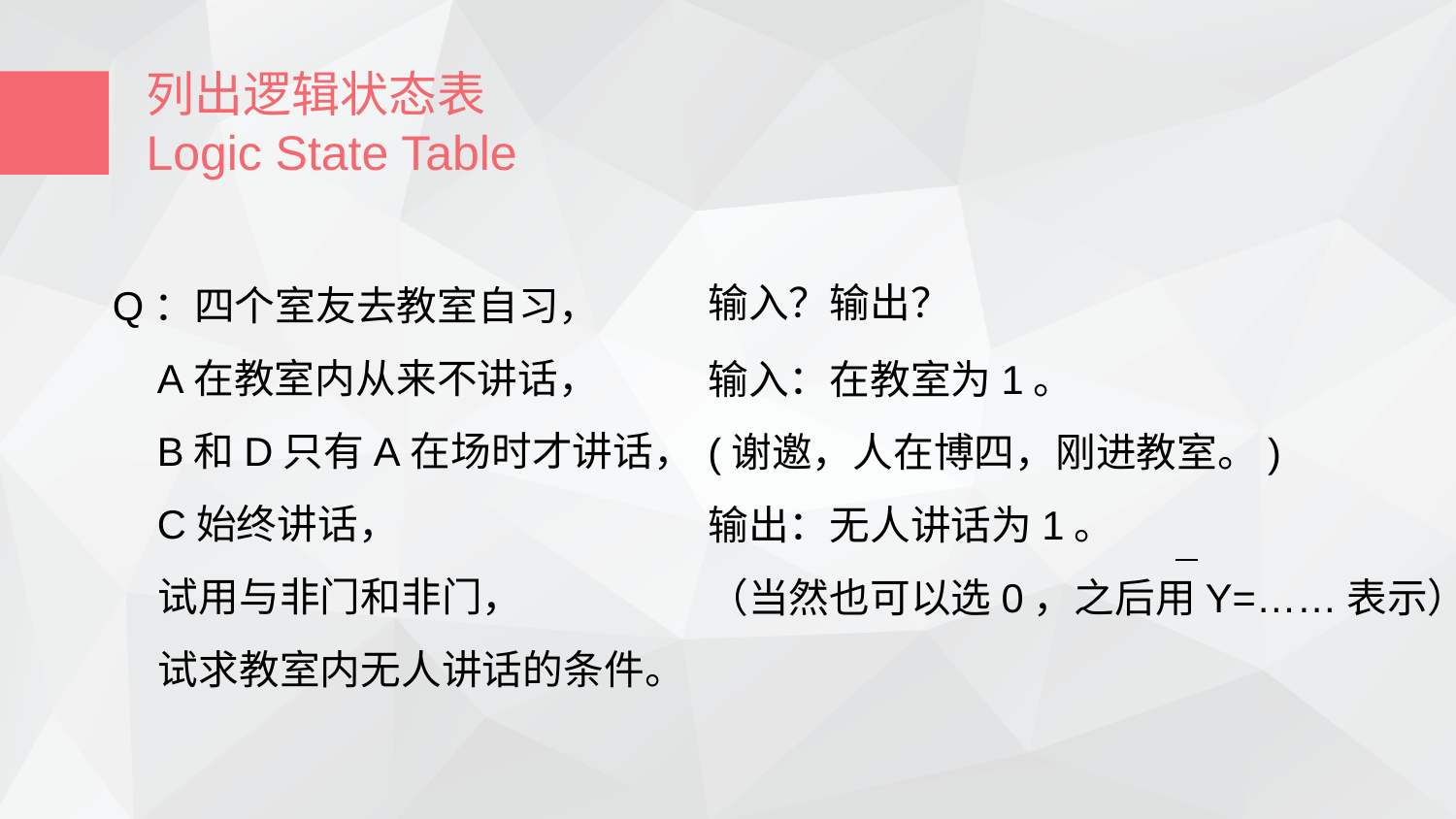

列出逻辑状态表
Logic State Table

输入？输出？
Q：四个室友去教室自习，
    A在教室内从来不讲话，
    B和D只有A在场时才讲话，
    C始终讲话，
    试用与非门和非门，
    试求教室内无人讲话的条件。
输入：在教室为1。
(谢邀，人在博四，刚进教室。)
输出：无人讲话为1。
（当然也可以选0，之后用Y=……表示）